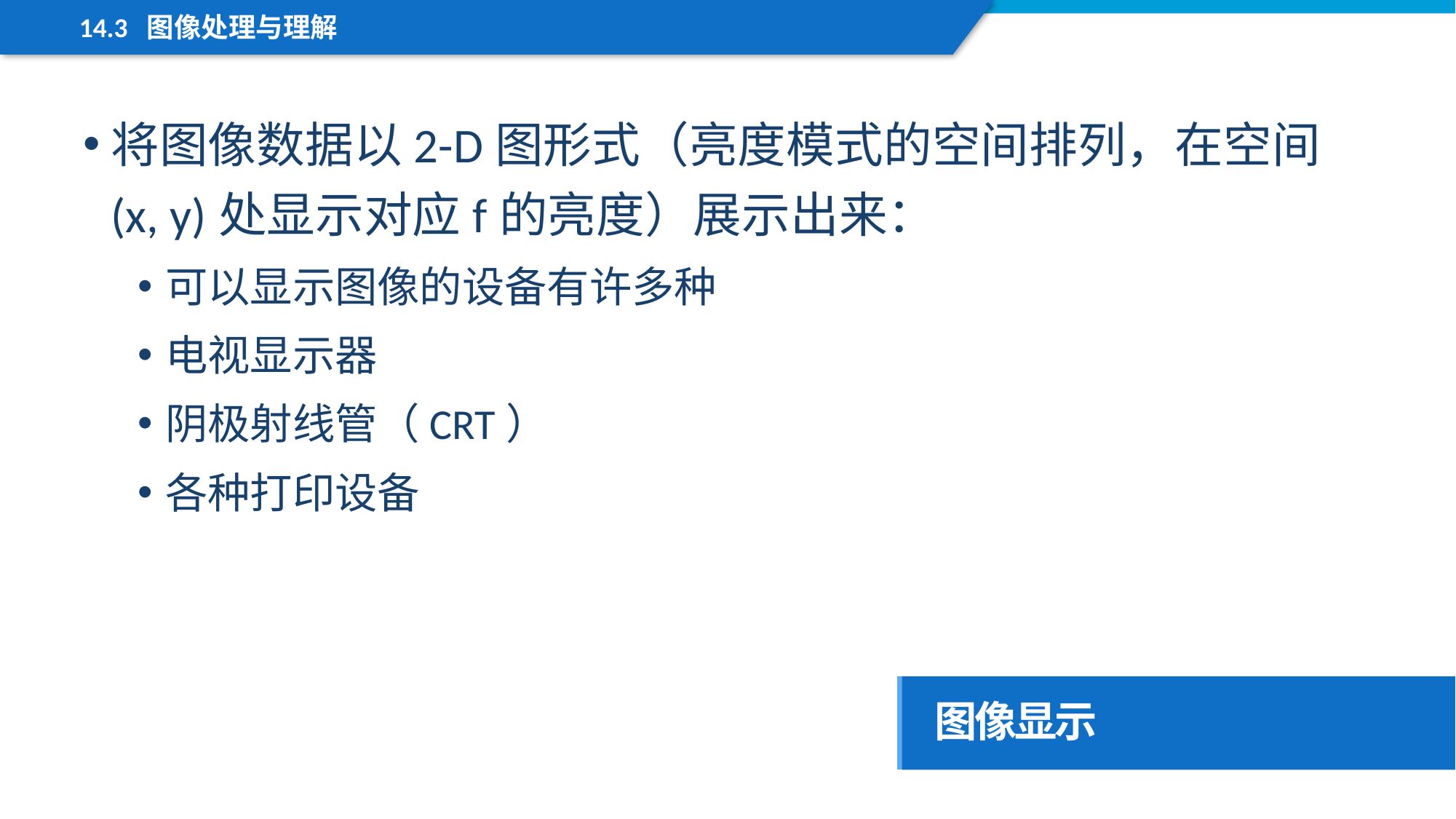

14.3  图像处理与理解
将图像数据以2-D图形式（亮度模式的空间排列，在空间(x, y)处显示对应f的亮度）展示出来：
可以显示图像的设备有许多种
电视显示器
阴极射线管（CRT）
各种打印设备

图像显示